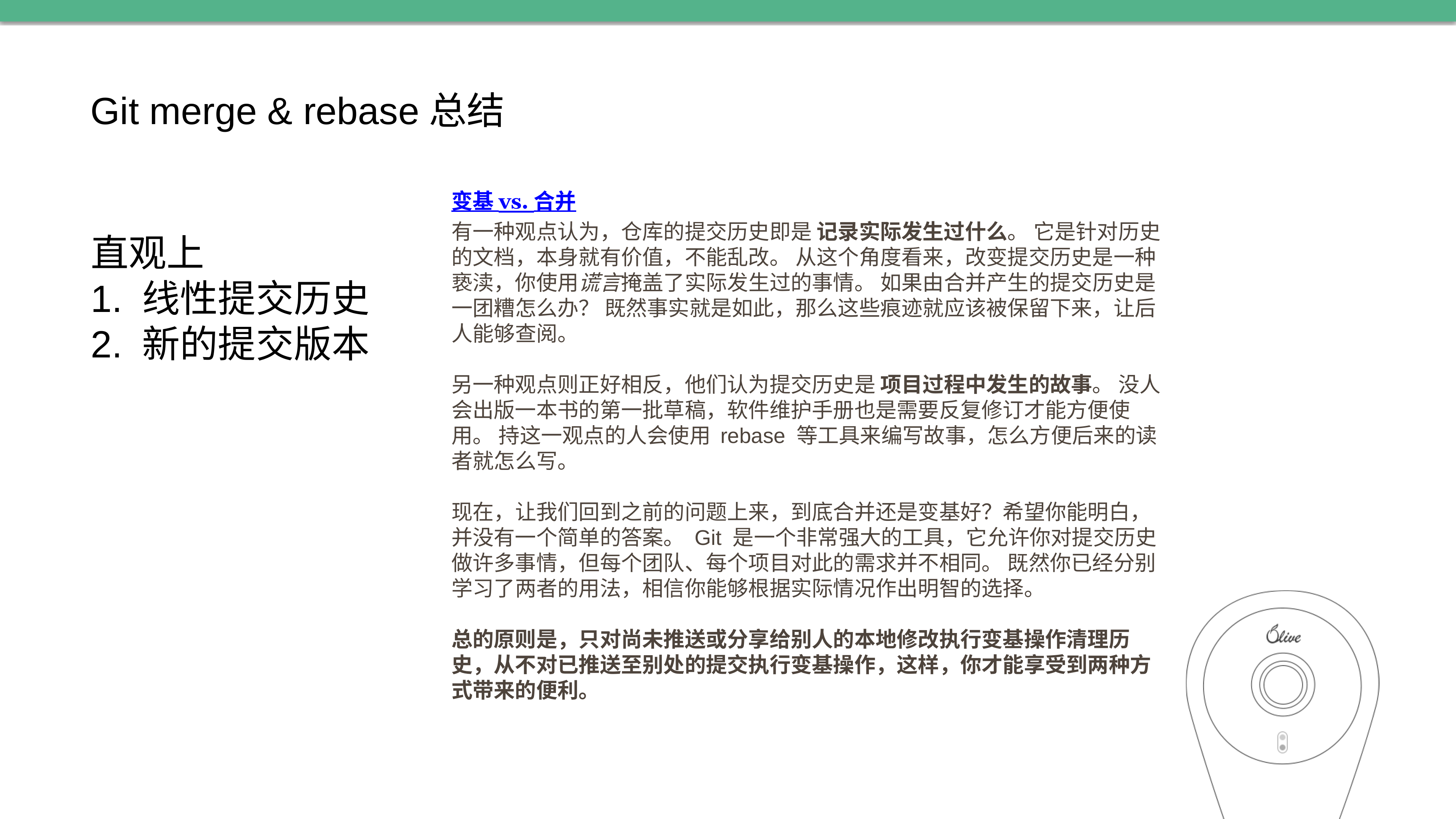

Git merge & rebase总结
变基 vs. 合并
有一种观点认为，仓库的提交历史即是 记录实际发生过什么。 它是针对历史的文档，本身就有价值，不能乱改。 从这个角度看来，改变提交历史是一种亵渎，你使用谎言掩盖了实际发生过的事情。 如果由合并产生的提交历史是一团糟怎么办？ 既然事实就是如此，那么这些痕迹就应该被保留下来，让后人能够查阅。

另一种观点则正好相反，他们认为提交历史是 项目过程中发生的故事。 没人会出版一本书的第一批草稿，软件维护手册也是需要反复修订才能方便使用。 持这一观点的人会使用 rebase 等工具来编写故事，怎么方便后来的读者就怎么写。

现在，让我们回到之前的问题上来，到底合并还是变基好？希望你能明白，并没有一个简单的答案。 Git 是一个非常强大的工具，它允许你对提交历史做许多事情，但每个团队、每个项目对此的需求并不相同。 既然你已经分别学习了两者的用法，相信你能够根据实际情况作出明智的选择。

总的原则是，只对尚未推送或分享给别人的本地修改执行变基操作清理历史，从不对已推送至别处的提交执行变基操作，这样，你才能享受到两种方式带来的便利。
直观上
1. 线性提交历史
2. 新的提交版本